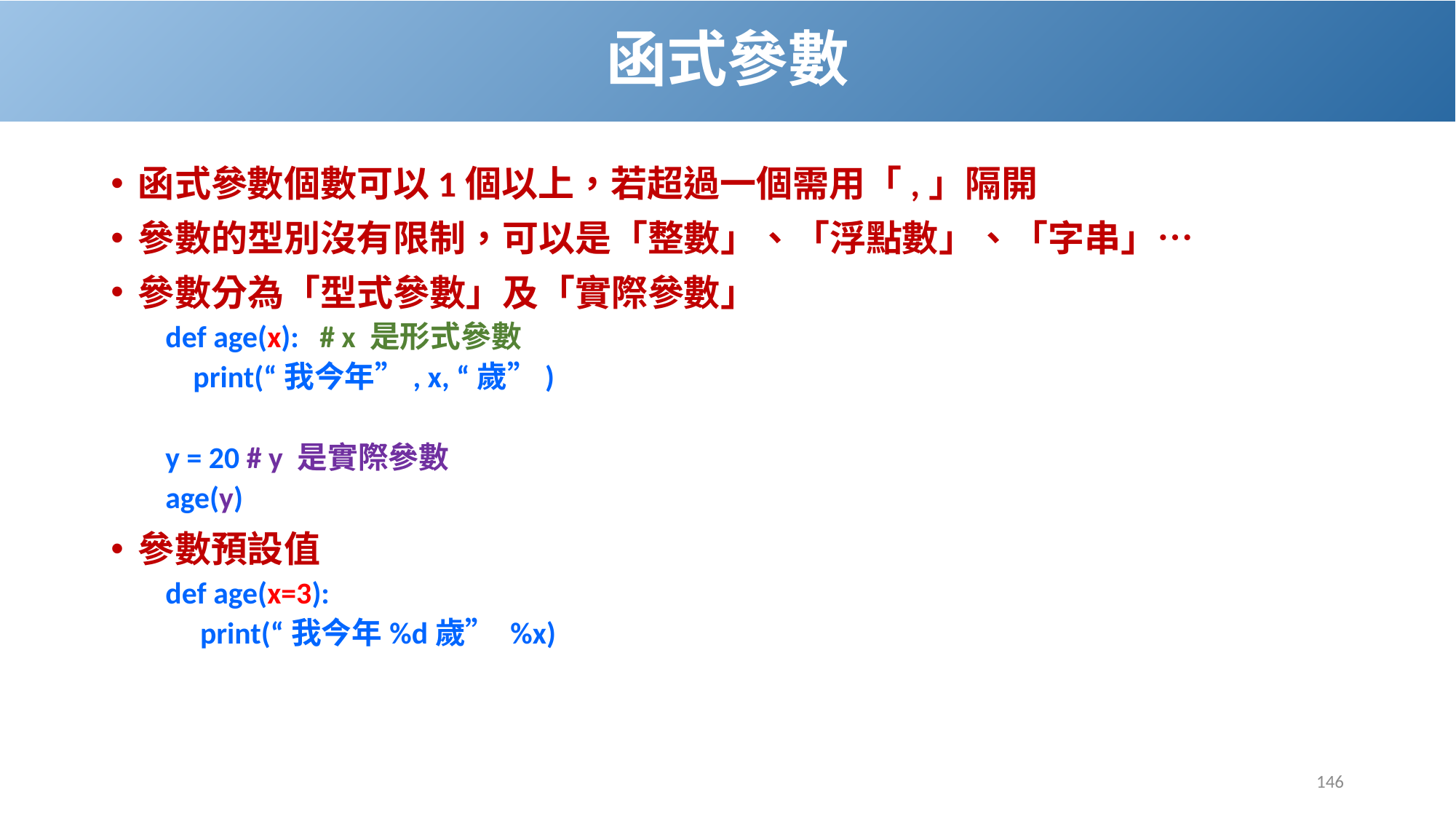

# 函式參數
函式參數個數可以1個以上，若超過一個需用「,」隔開
參數的型別沒有限制，可以是「整數」、「浮點數」、「字串」…
參數分為「型式參數」及「實際參數」
def age(x):   # x 是形式參數
    print(“我今年”, x, “歲”)

y = 20 # y 是實際參數
age(y)
參數預設值
def age(x=3):
     print(“我今年%d歲” %x)

146